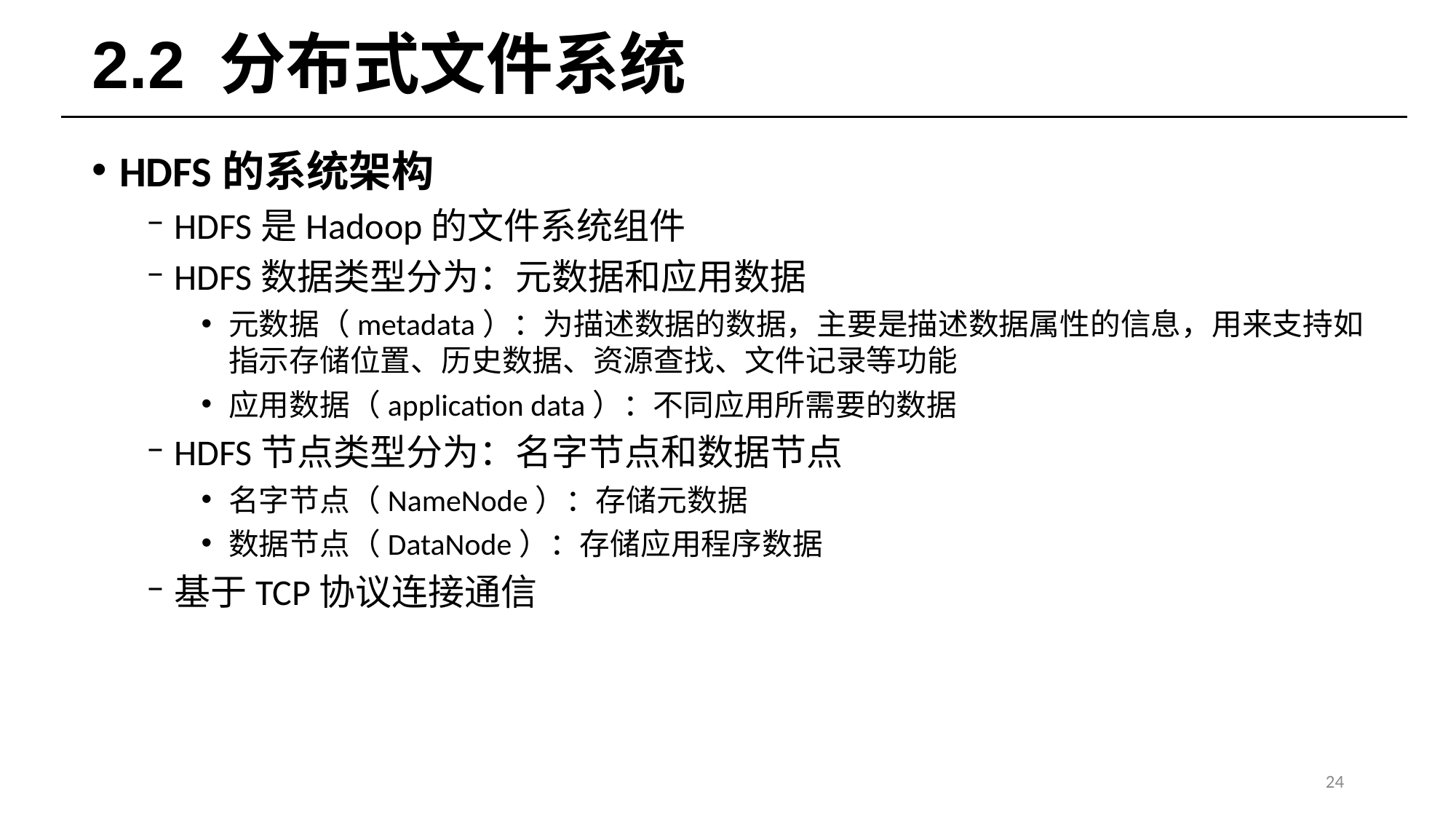

# 2.2 分布式文件系统
HDFS的系统架构
HDFS是Hadoop的文件系统组件
HDFS数据类型分为：元数据和应用数据
元数据（metadata）：为描述数据的数据，主要是描述数据属性的信息，用来支持如指示存储位置、历史数据、资源查找、文件记录等功能
应用数据（application data）：不同应用所需要的数据
HDFS节点类型分为：名字节点和数据节点
名字节点（NameNode）：存储元数据
数据节点（DataNode）：存储应用程序数据
基于TCP协议连接通信
24